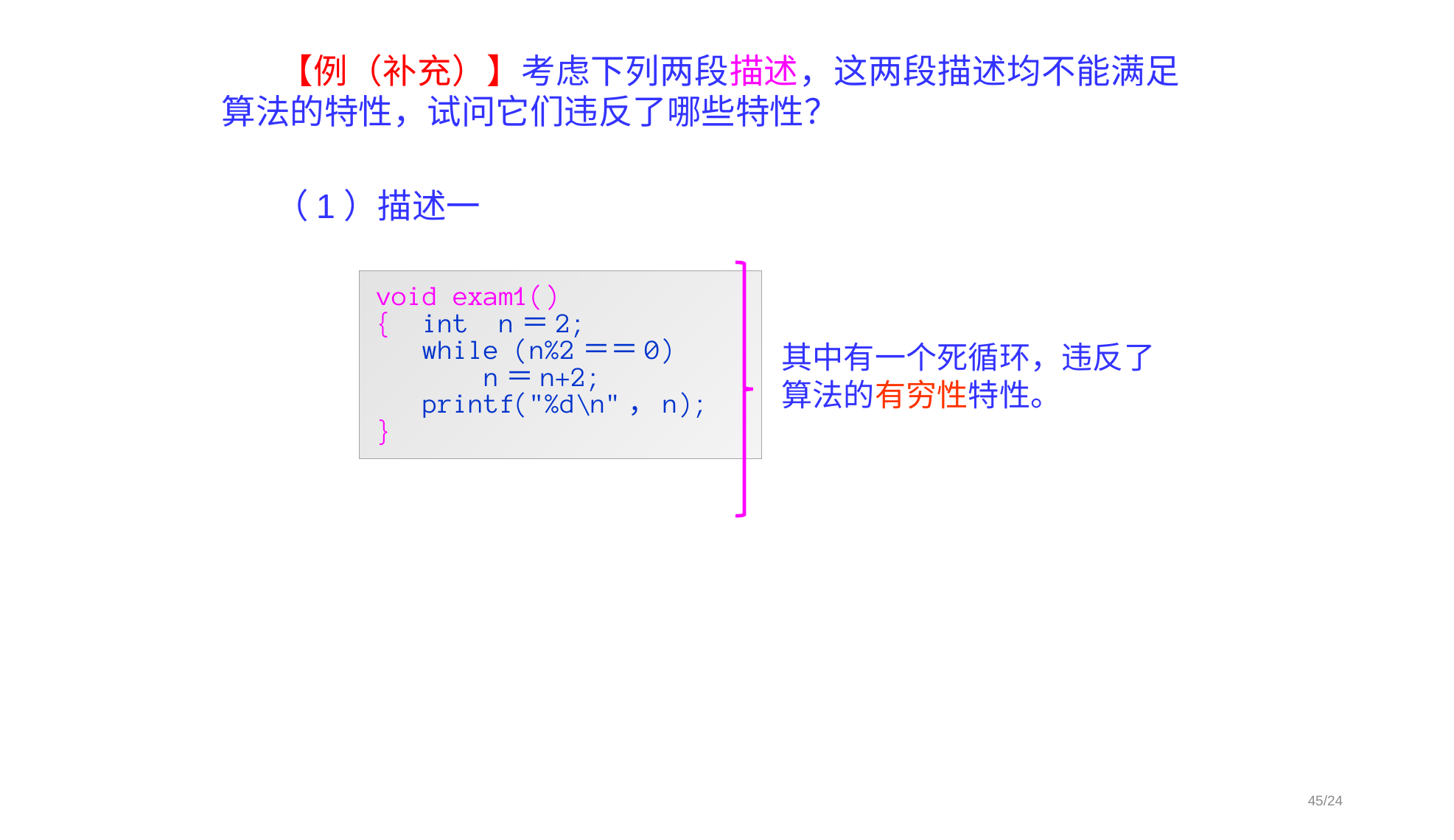

【例（补充）】考虑下列两段描述，这两段描述均不能满足算法的特性，试问它们违反了哪些特性？
（1）描述一

void exam1()
{  int  n＝2;
   while (n%2＝＝0)
       n＝n+2;
   printf("%d\n"，n);
}
其中有一个死循环，违反了算法的有穷性特性。
45/24